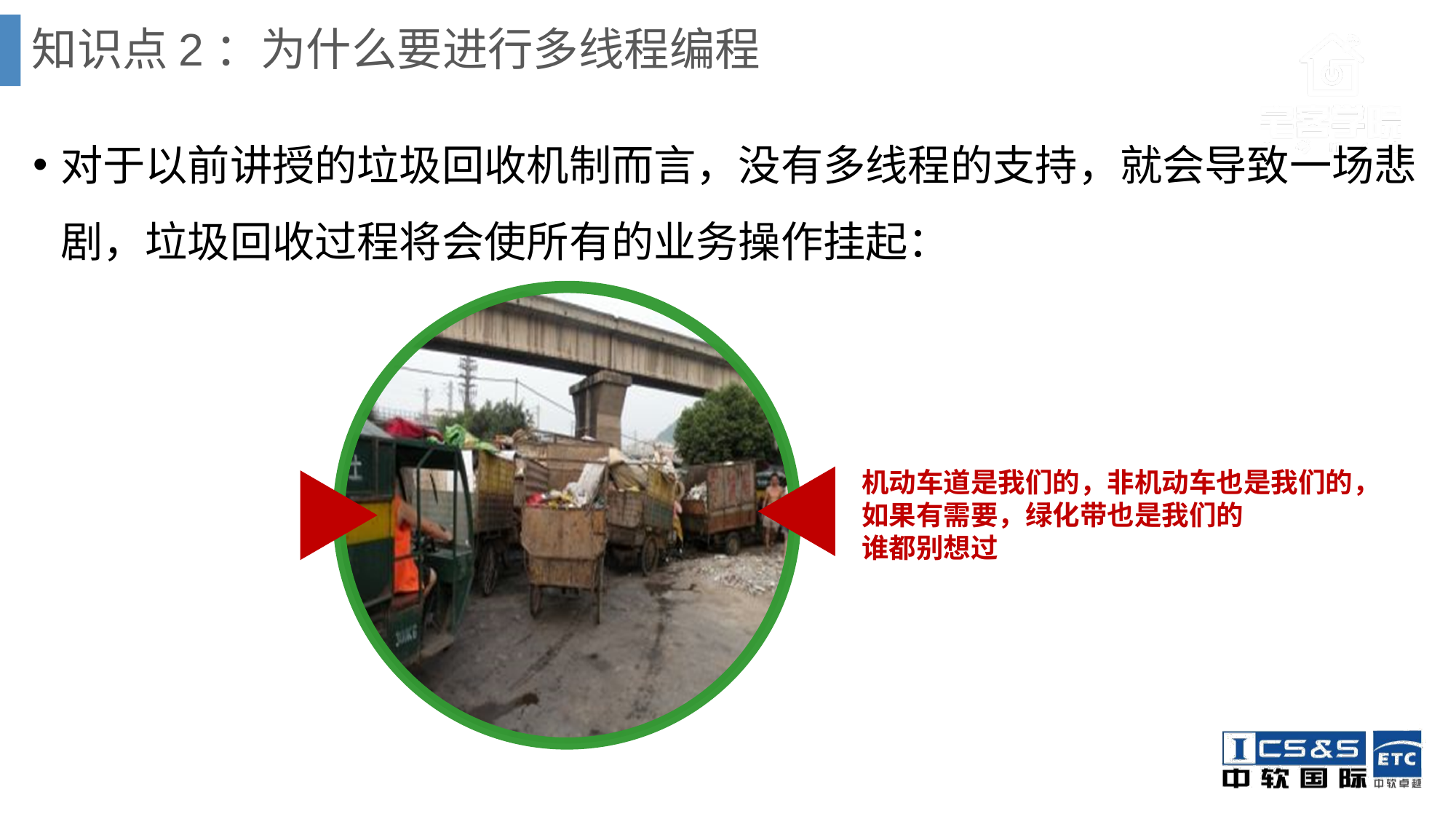

# 知识点2：为什么要进行多线程编程
对于以前讲授的垃圾回收机制而言，没有多线程的支持，就会导致一场悲剧，垃圾回收过程将会使所有的业务操作挂起：

机动车道是我们的，非机动车也是我们的，如果有需要，绿化带也是我们的
谁都别想过